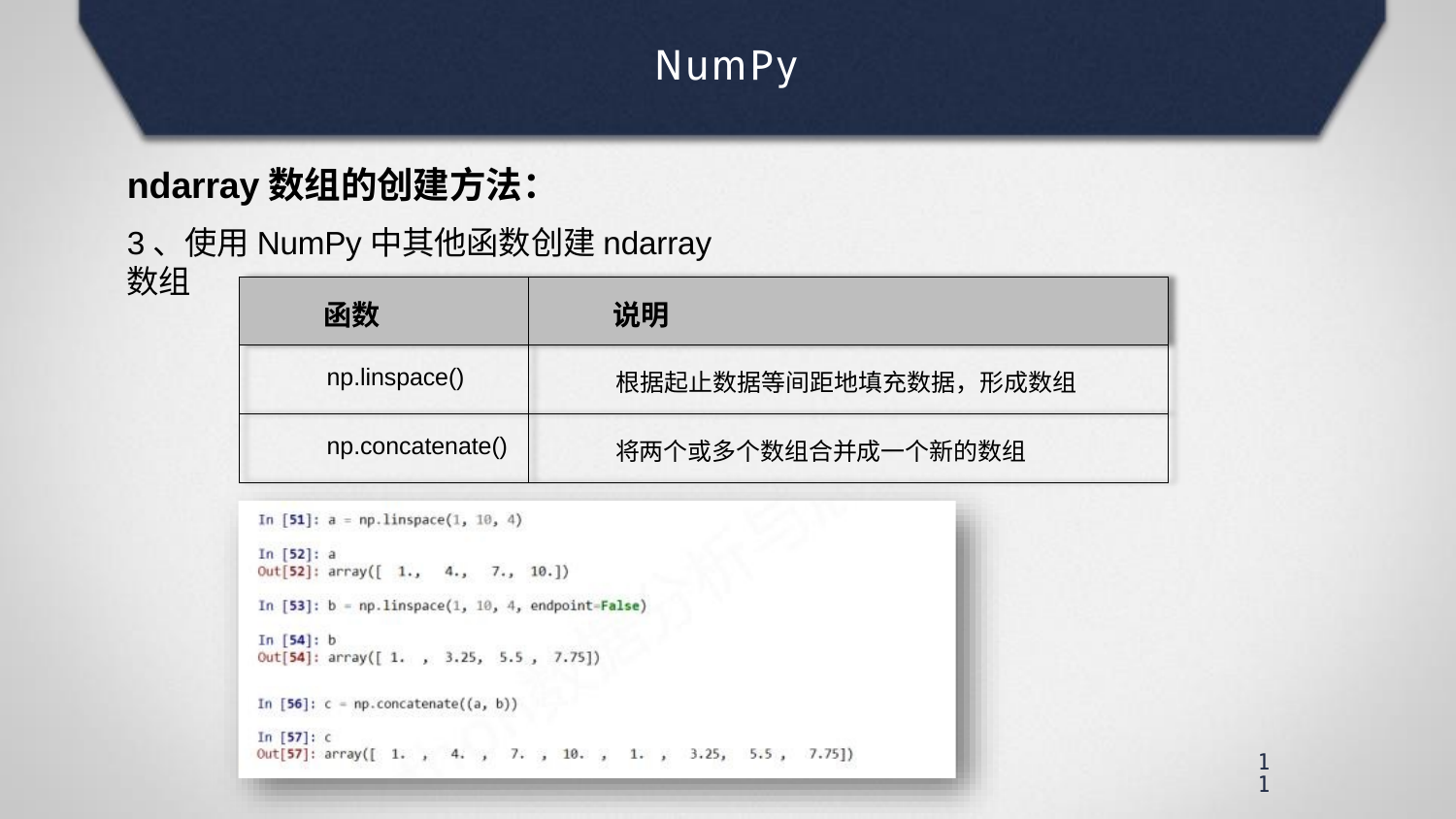

# NumPy
ndarray数组的创建方法：
3、使用NumPy中其他函数创建ndarray数组

| 函数 | 说明 |
| --- | --- |
| np.linspace() | 根据起止数据等间距地填充数据，形成数组 |
| np.concatenate() | 将两个或多个数组合并成一个新的数组 |

11